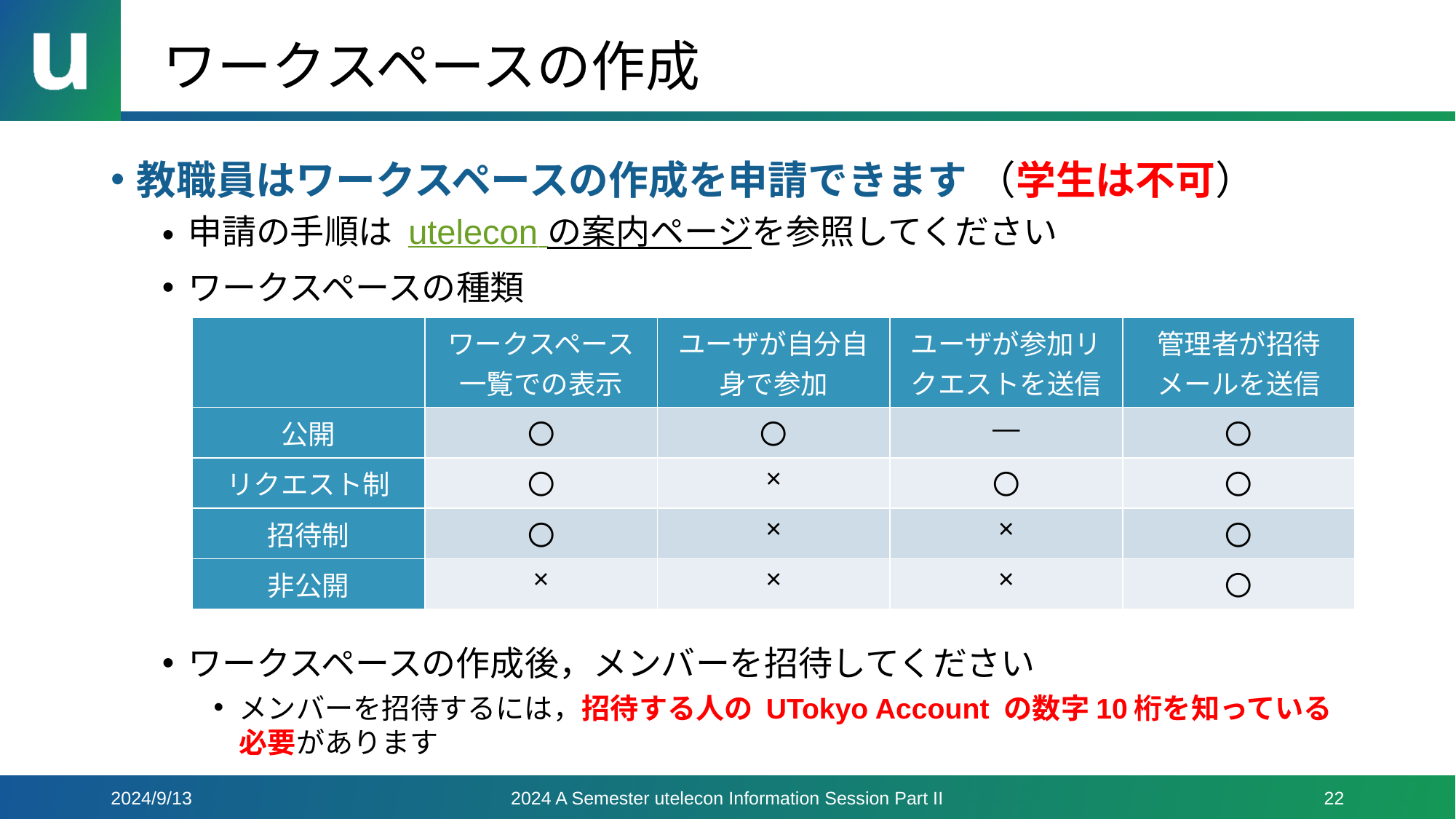

# ワークスペースの作成
教職員はワークスペースの作成を申請できます （学生は不可）
申請の手順は utelecon の案内ページを参照してください
ワークスペースの種類

ワークスペースの作成後，メンバーを招待してください
メンバーを招待するには，招待する人の UTokyo Account の数字10桁を知っている必要があります
|  | ワークスペース一覧での表示 | ユーザが自分自身で参加 | ユーザが参加リクエストを送信 | 管理者が招待メールを送信 |
| --- | --- | --- | --- | --- |
| 公開 | 〇 | 〇 | ― | 〇 |
| リクエスト制 | 〇 | × | 〇 | 〇 |
| 招待制 | 〇 | × | × | 〇 |
| 非公開 | × | × | × | 〇 |
2024/9/13
2024 A Semester utelecon Information Session Part II
22